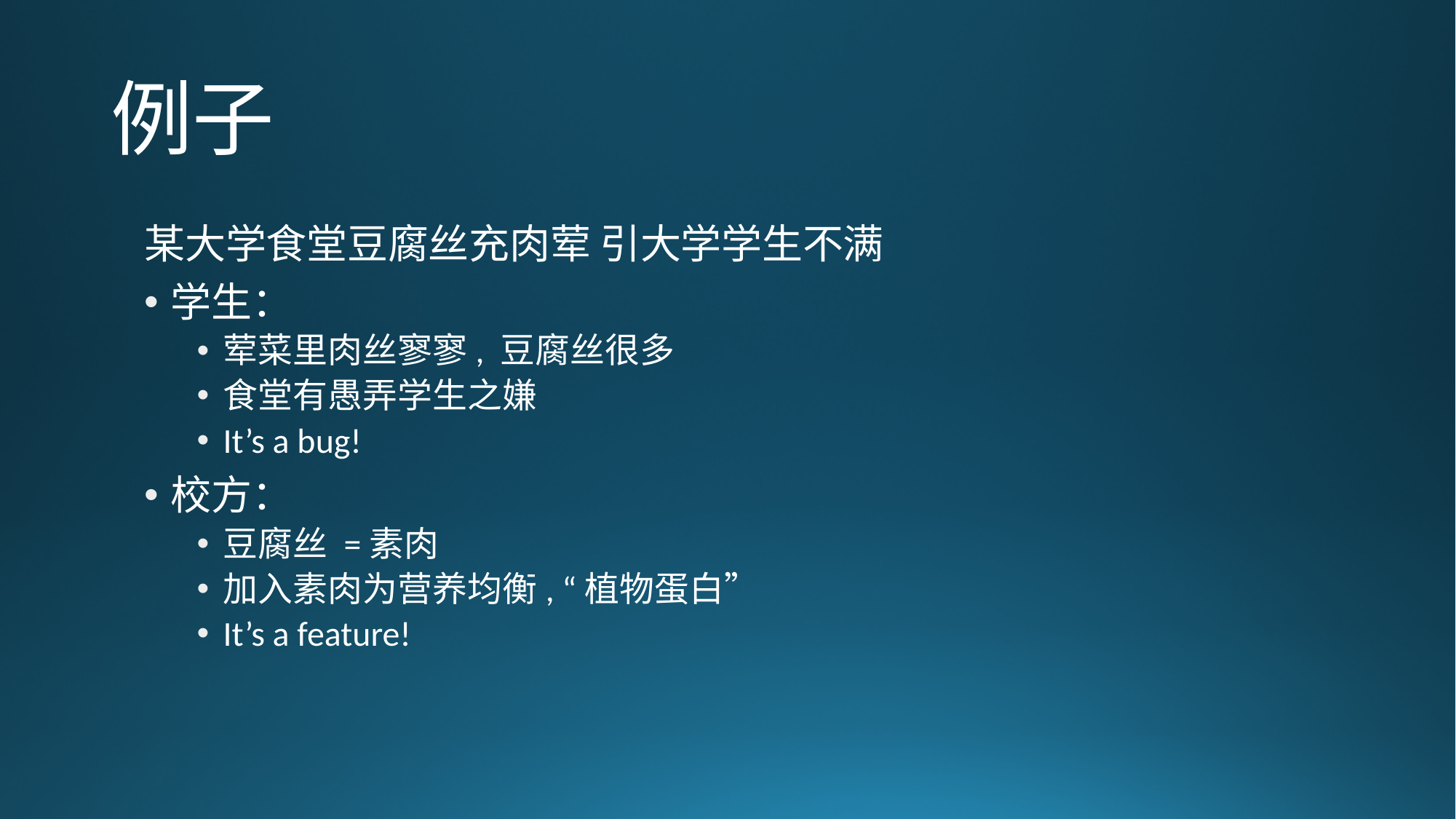

# 例子
某大学食堂豆腐丝充肉荤 引大学学生不满
学生：
荤菜里肉丝寥寥, 豆腐丝很多
食堂有愚弄学生之嫌
It’s a bug!
校方：
豆腐丝 =素肉
加入素肉为营养均衡, “植物蛋白”
It’s a feature!